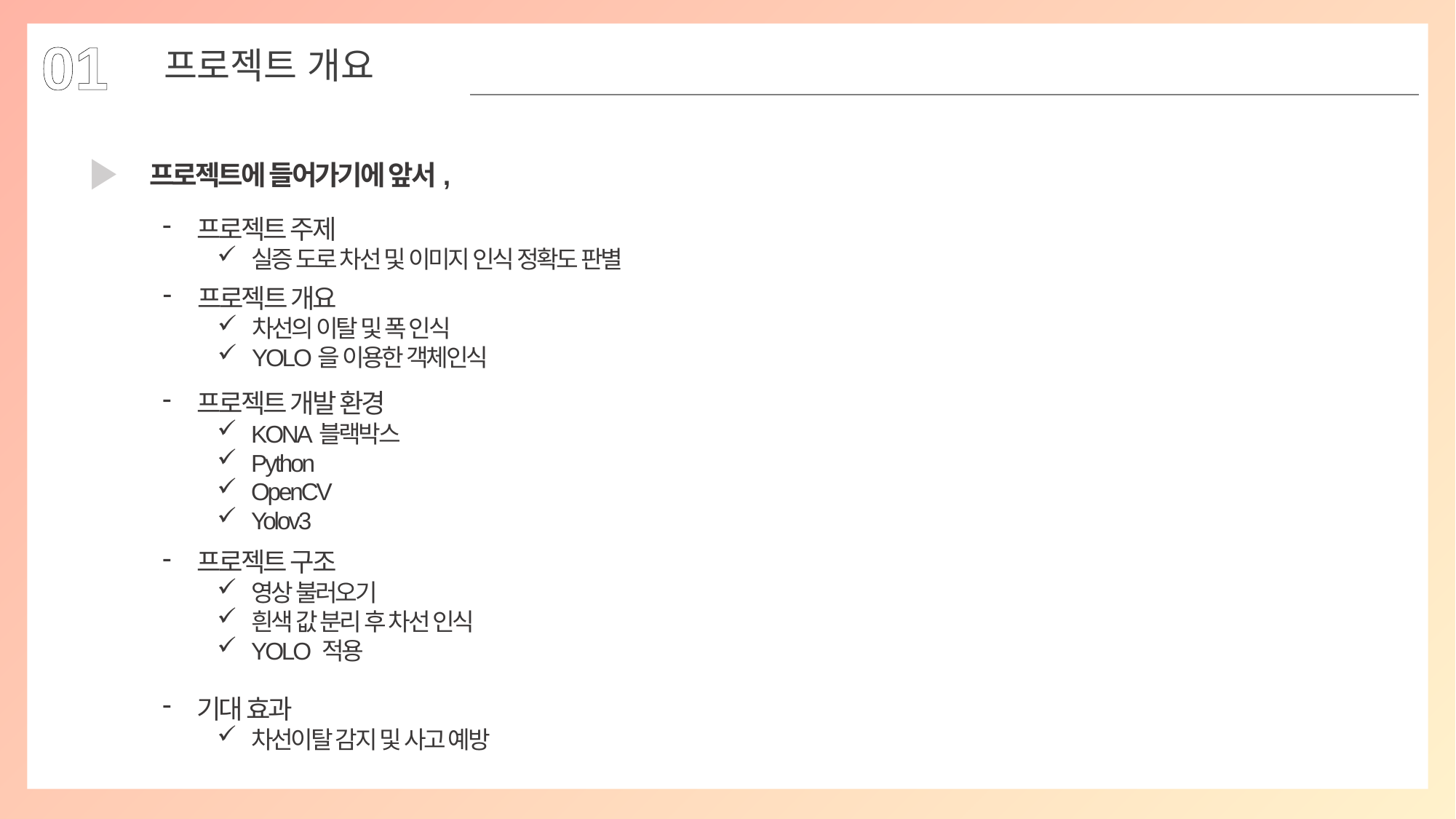

01
프로젝트 개요
▶
프로젝트에 들어가기에 앞서,
프로젝트 주제
실증 도로 차선 및 이미지 인식 정확도 판별

프로젝트 개요
차선의 이탈 및 폭 인식
YOLO을 이용한 객체인식

프로젝트 개발 환경
KONA블랙박스
Python
OpenCV
Yolov3

프로젝트 구조
영상 불러오기
흰색 값 분리 후 차선 인식
YOLO 적용

기대 효과
차선이탈 감지 및 사고 예방